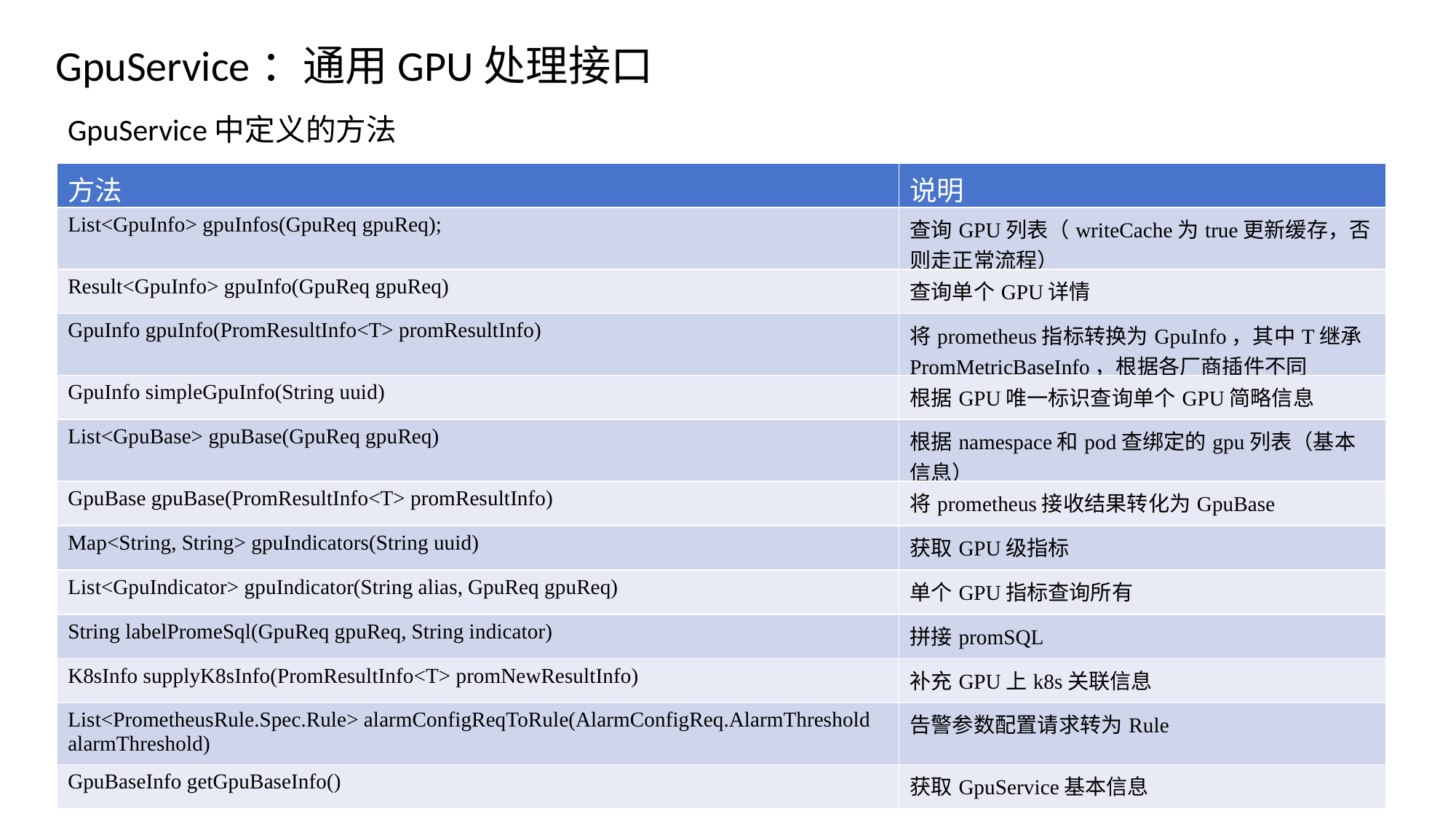

GpuService：通用GPU处理接口
GpuService中定义的方法
| 方法 | 说明 |
| --- | --- |
| List<GpuInfo> gpuInfos(GpuReq gpuReq); | 查询GPU列表（writeCache为true更新缓存，否则走正常流程） |
| Result<GpuInfo> gpuInfo(GpuReq gpuReq) | 查询单个GPU详情 |
| GpuInfo gpuInfo(PromResultInfo<T> promResultInfo) | 将prometheus指标转换为GpuInfo，其中T继承PromMetricBaseInfo，根据各厂商插件不同 |
| GpuInfo simpleGpuInfo(String uuid) | 根据GPU唯一标识查询单个GPU简略信息 |
| List<GpuBase> gpuBase(GpuReq gpuReq) | 根据namespace和pod查绑定的gpu列表（基本信息） |
| GpuBase gpuBase(PromResultInfo<T> promResultInfo) | 将prometheus接收结果转化为GpuBase |
| Map<String, String> gpuIndicators(String uuid) | 获取GPU级指标 |
| List<GpuIndicator> gpuIndicator(String alias, GpuReq gpuReq) | 单个GPU指标查询所有 |
| String labelPromeSql(GpuReq gpuReq, String indicator) | 拼接promSQL |
| K8sInfo supplyK8sInfo(PromResultInfo<T> promNewResultInfo) | 补充GPU上k8s关联信息 |
| List<PrometheusRule.Spec.Rule> alarmConfigReqToRule(AlarmConfigReq.AlarmThreshold alarmThreshold) | 告警参数配置请求转为Rule |
| GpuBaseInfo getGpuBaseInfo() | 获取GpuService基本信息 |